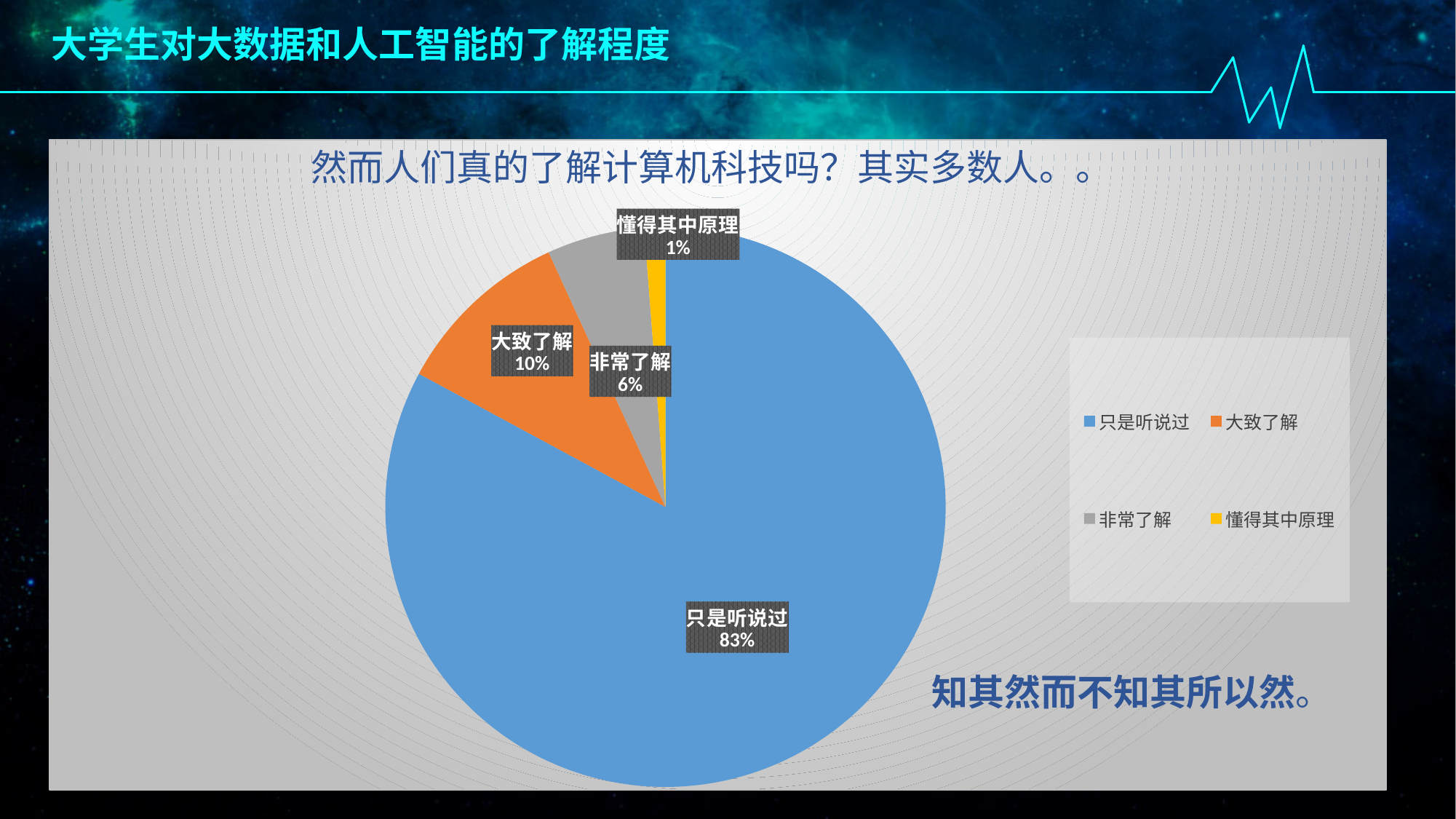

大学生对大数据和人工智能的了解程度

### Chart

| Category | 销售额 |
|---|---|
| 只是听说过 | 82.3 |
| 大致了解 | 10.2 |
| 非常了解 | 5.6 |
| 懂得其中原理 | 1.2 |
然而人们真的了解计算机科技吗？其实多数人。。
知其然而不知其所以然。